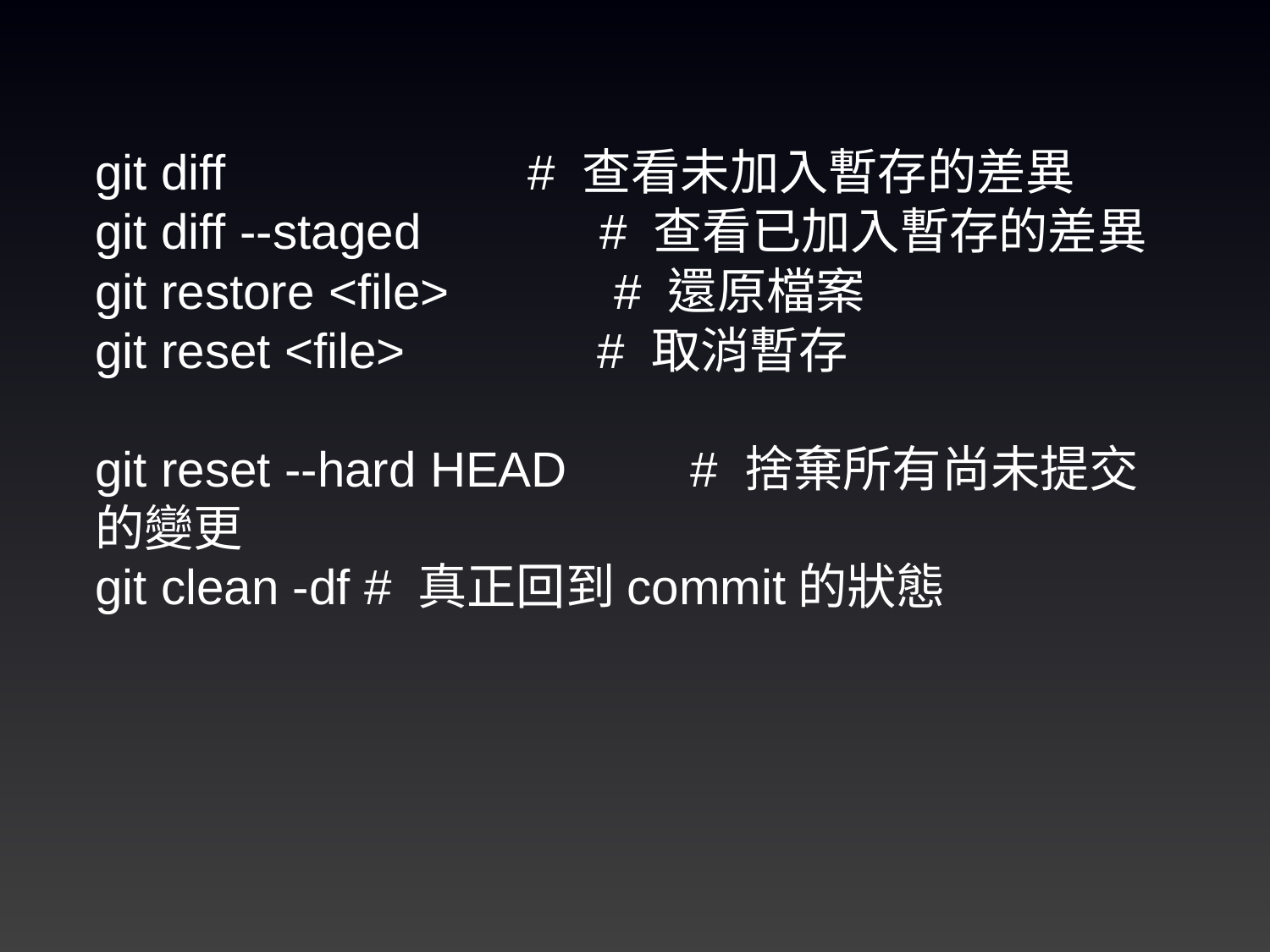

git diff                      # 查看未加入暫存的差異
git diff --staged             # 查看已加入暫存的差異
git restore <file>            # 還原檔案
git reset <file>              # 取消暫存

git reset --hard HEAD         # 捨棄所有尚未提交的變更
git clean -df # 真正回到commit的狀態